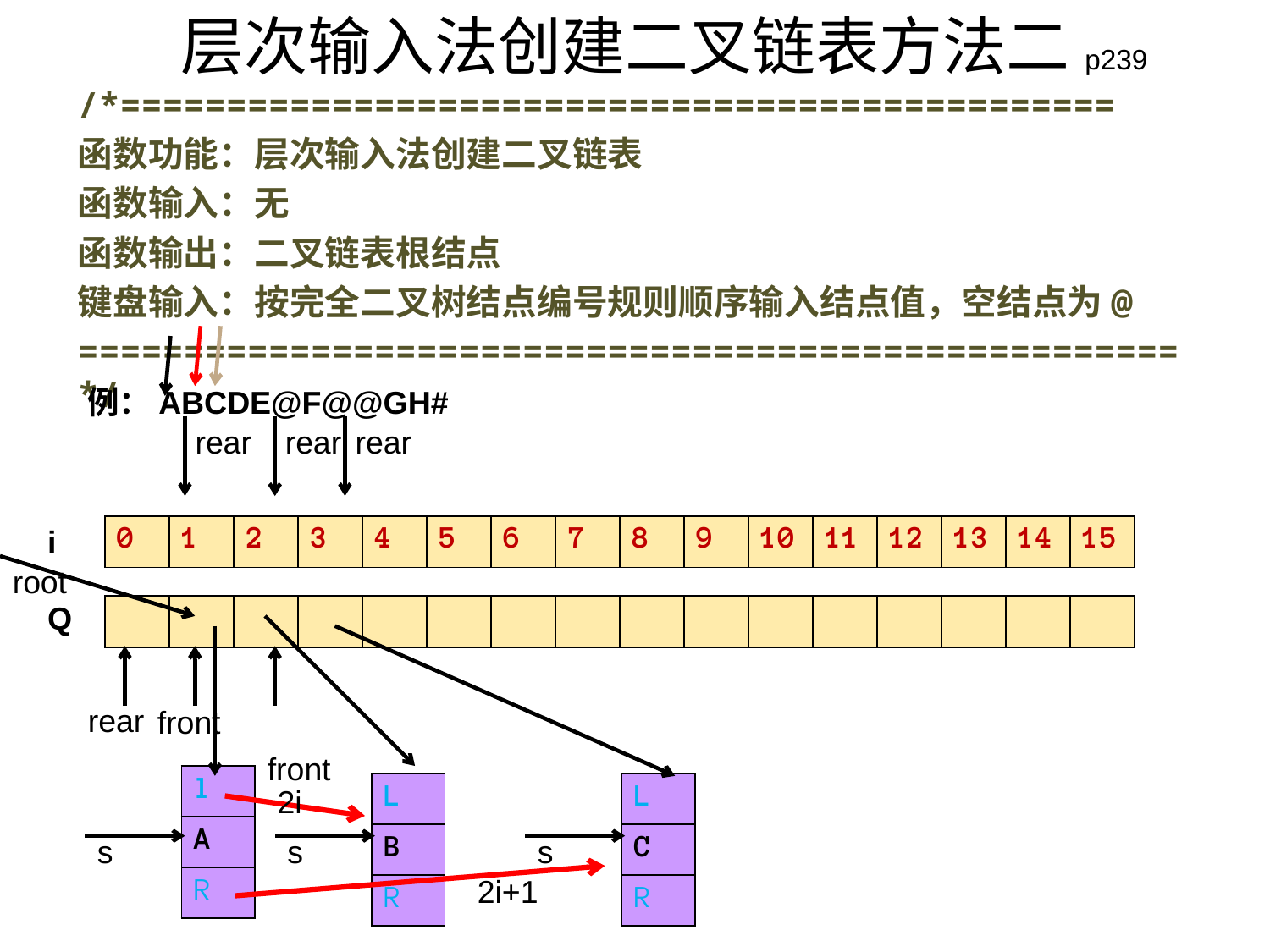

# 层次输入法创建二叉链表方法二p239
/*===============================================
函数功能：层次输入法创建二叉链表
函数输入：无
函数输出：二叉链表根结点
键盘输入：按完全二叉树结点编号规则顺序输入结点值，空结点为@
====================================================*/

例：ABCDE@F@@GH#
  rear
  rear
  rear
i

Q
| 0 | 1 | 2 | 3 | 4 | 5 | 6 | 7 | 8 | 9 | 10 | 11 | 12 | 13 | 14 | 15 |
| --- | --- | --- | --- | --- | --- | --- | --- | --- | --- | --- | --- | --- | --- | --- | --- |
root
|  |  |  |  |  |  |  |  |  |  |  |  |  |  |  |  |
| --- | --- | --- | --- | --- | --- | --- | --- | --- | --- | --- | --- | --- | --- | --- | --- |
           front
rear
front
| l |
| --- |
| A |
| R |
| L |
| --- |
| B |
| R |
| L |
| --- |
| C |
| R |
2i
s
s
s
2i+1
86